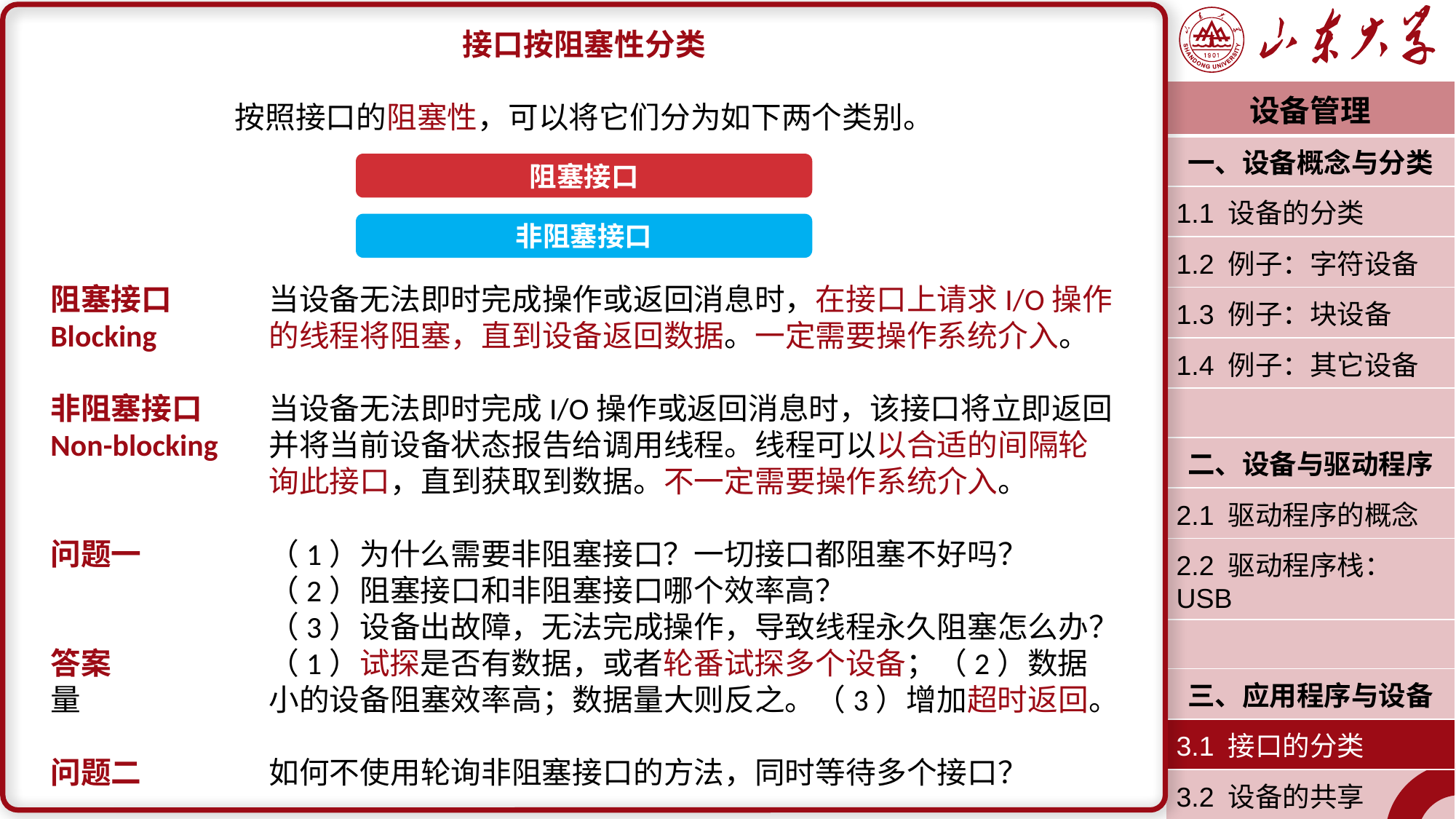

接口按阻塞性分类

按照接口的阻塞性，可以将它们分为如下两个类别。

阻塞接口	当设备无法即时完成操作或返回消息时，在接口上请求I/O操作Blocking		的线程将阻塞，直到设备返回数据。一定需要操作系统介入。

非阻塞接口	当设备无法即时完成I/O操作或返回消息时，该接口将立即返回Non-blocking	并将当前设备状态报告给调用线程。线程可以以合适的间隔轮		询此接口，直到获取到数据。不一定需要操作系统介入。

问题一		（1）为什么需要非阻塞接口？一切接口都阻塞不好吗？
		（2）阻塞接口和非阻塞接口哪个效率高？
		（3）设备出故障，无法完成操作，导致线程永久阻塞怎么办？
答案		（1）试探是否有数据，或者轮番试探多个设备；（2）数据量		小的设备阻塞效率高；数据量大则反之。（3）增加超时返回。

问题二		如何不使用轮询非阻塞接口的方法，同时等待多个接口？
| 设备管理 |
| --- |
| 一、设备概念与分类 |
| 1.1 设备的分类 |
| 1.2 例子：字符设备 |
| 1.3 例子：块设备 |
| 1.4 例子：其它设备 |
|  |
| 二、设备与驱动程序 |
| 2.1 驱动程序的概念 |
| 2.2 驱动程序栈：USB |
|  |
| 三、应用程序与设备 |
| 3.1 接口的分类 |
| 3.2 设备的共享 |
| 潘润宇 2023.04 |
阻塞接口
非阻塞接口